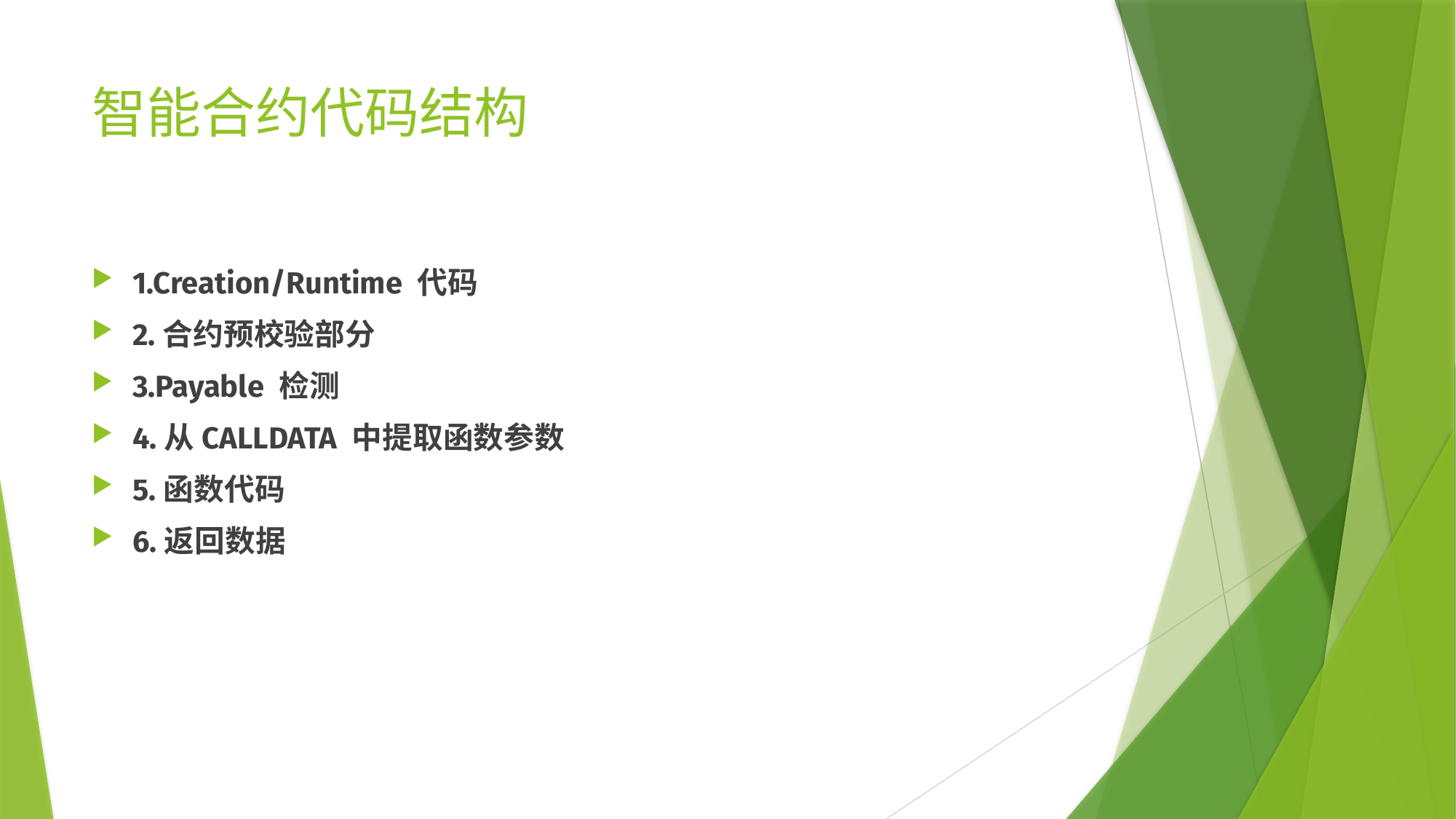

# 智能合约代码结构
1.Creation/Runtime 代码
2.合约预校验部分
3.Payable 检测
4.从CALLDATA 中提取函数参数
5.函数代码
6.返回数据